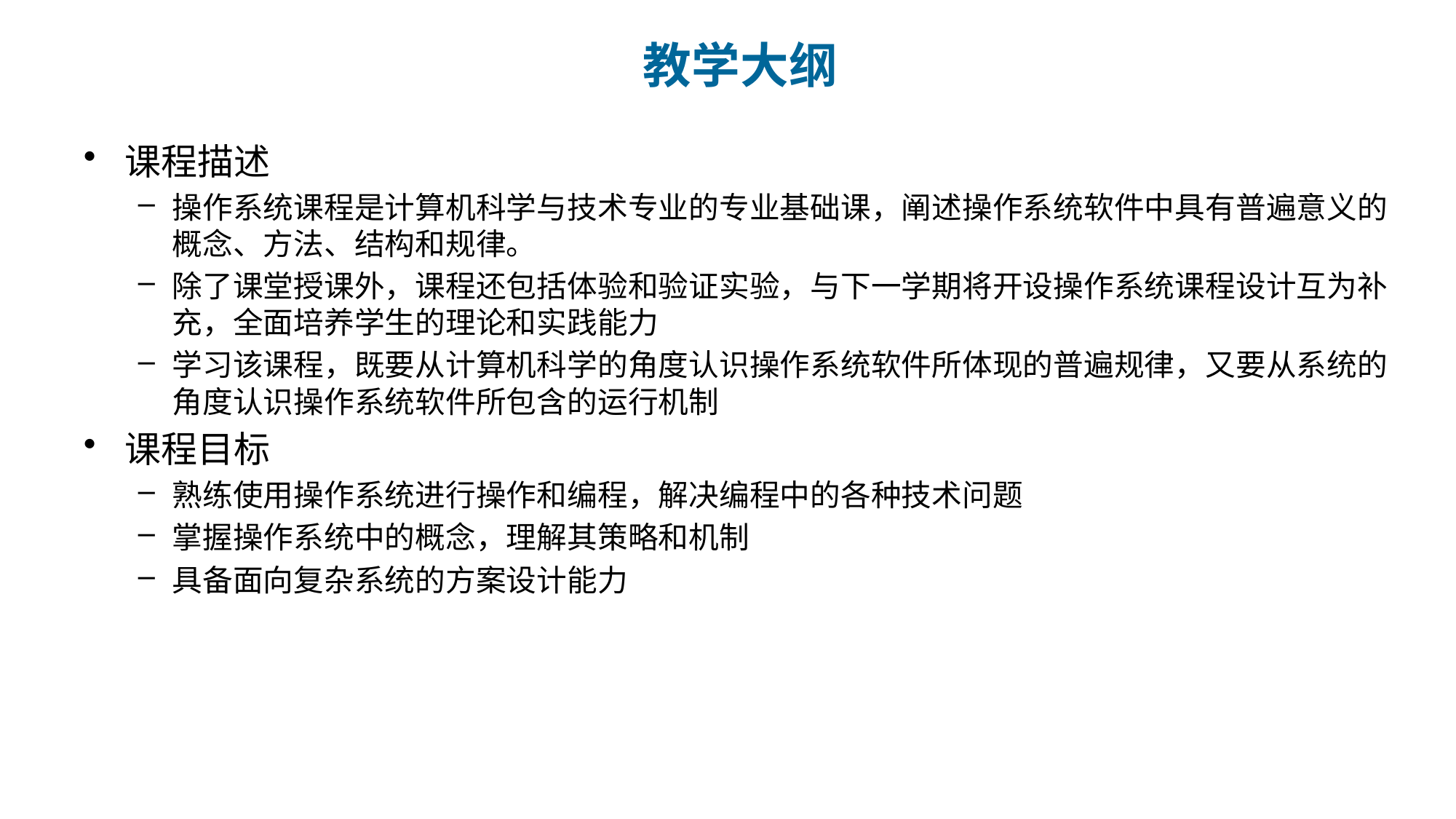

# 教学大纲
课程描述
操作系统课程是计算机科学与技术专业的专业基础课，阐述操作系统软件中具有普遍意义的概念、方法、结构和规律。
除了课堂授课外，课程还包括体验和验证实验，与下一学期将开设操作系统课程设计互为补充，全面培养学生的理论和实践能力
学习该课程，既要从计算机科学的角度认识操作系统软件所体现的普遍规律，又要从系统的角度认识操作系统软件所包含的运行机制
课程目标
熟练使用操作系统进行操作和编程，解决编程中的各种技术问题
掌握操作系统中的概念，理解其策略和机制
具备面向复杂系统的方案设计能力